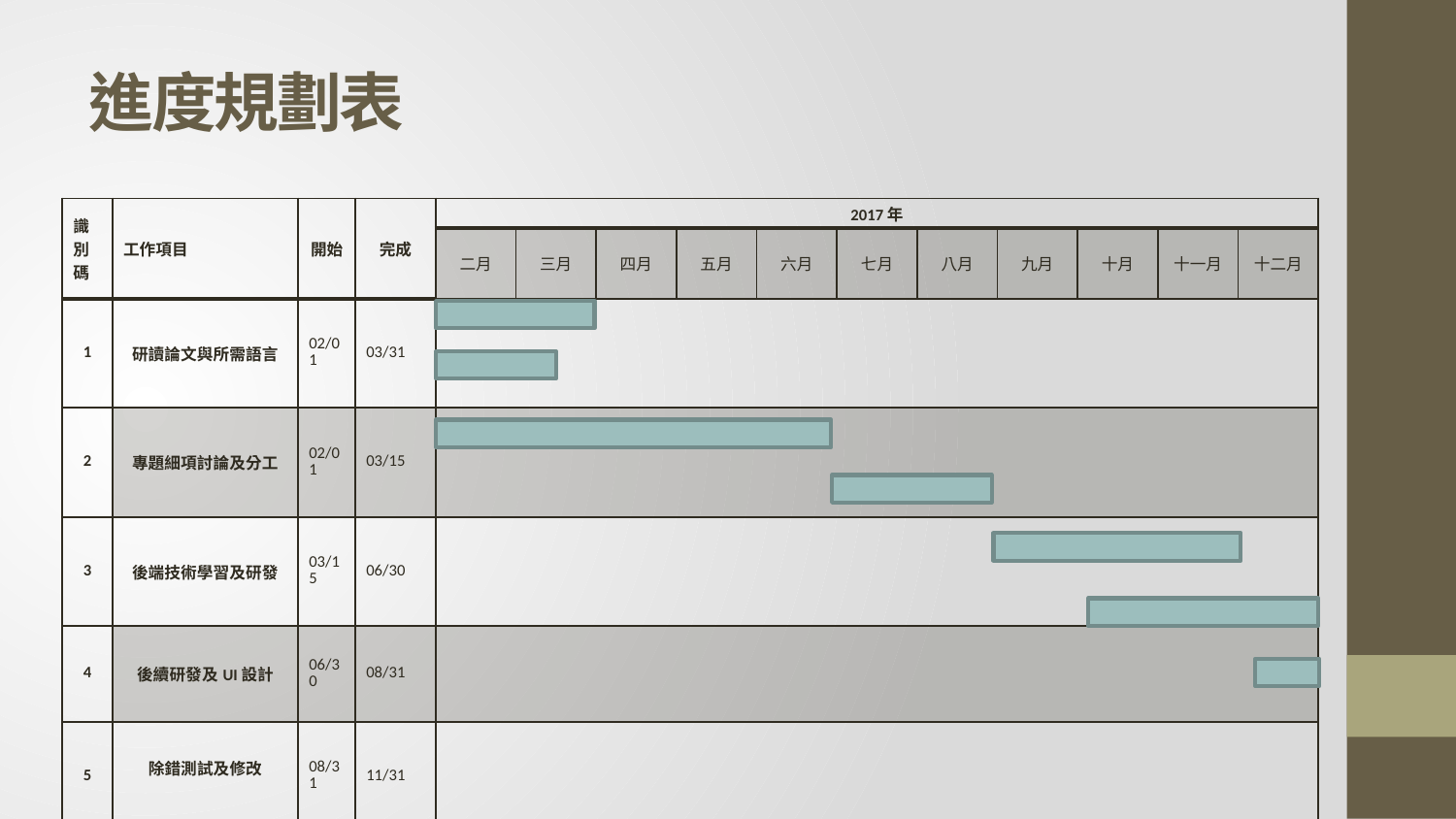

# 進度規劃表
| 識別碼 | 工作項目 | 開始 | 完成 | 2017年 |  |  |  |  |  |  |  |  |  |  |
| --- | --- | --- | --- | --- | --- | --- | --- | --- | --- | --- | --- | --- | --- | --- |
|  |  |  |  | 二月 | 三月 | 四月 | 五月 | 六月 | 七月 | 八月 | 九月 | 十月 | 十一月 | 十二月 |
| 1 | 研讀論文與所需語言 | 02/01 | 03/31 |  |  |  |  |  |  |  |  |  |  |  |
| 2 | 專題細項討論及分工 | 02/01 | 03/15 |  |  |  |  |  |  |  |  |  |  |  |
| 3 | 後端技術學習及研發 | 03/15 | 06/30 |  |  |  |  |  |  |  |  |  |  |  |
| 4 | 後續研發及UI設計 | 06/30 | 08/31 |  |  |  |  |  |  |  |  |  |  |  |
| 5 | 除錯測試及修改 | 08/31 | 11/31 |  |  |  |  |  |  |  |  |  |  |  |
| 6 | 與指導老討論是否可以更好 | 10/1 | 12/31 |  |  |  |  |  |  |  |  |  |  |  |
| 7 | 撰寫結案報告 | 12/01 | 12/31 |  |  |  |  |  |  |  |  |  |  |  |